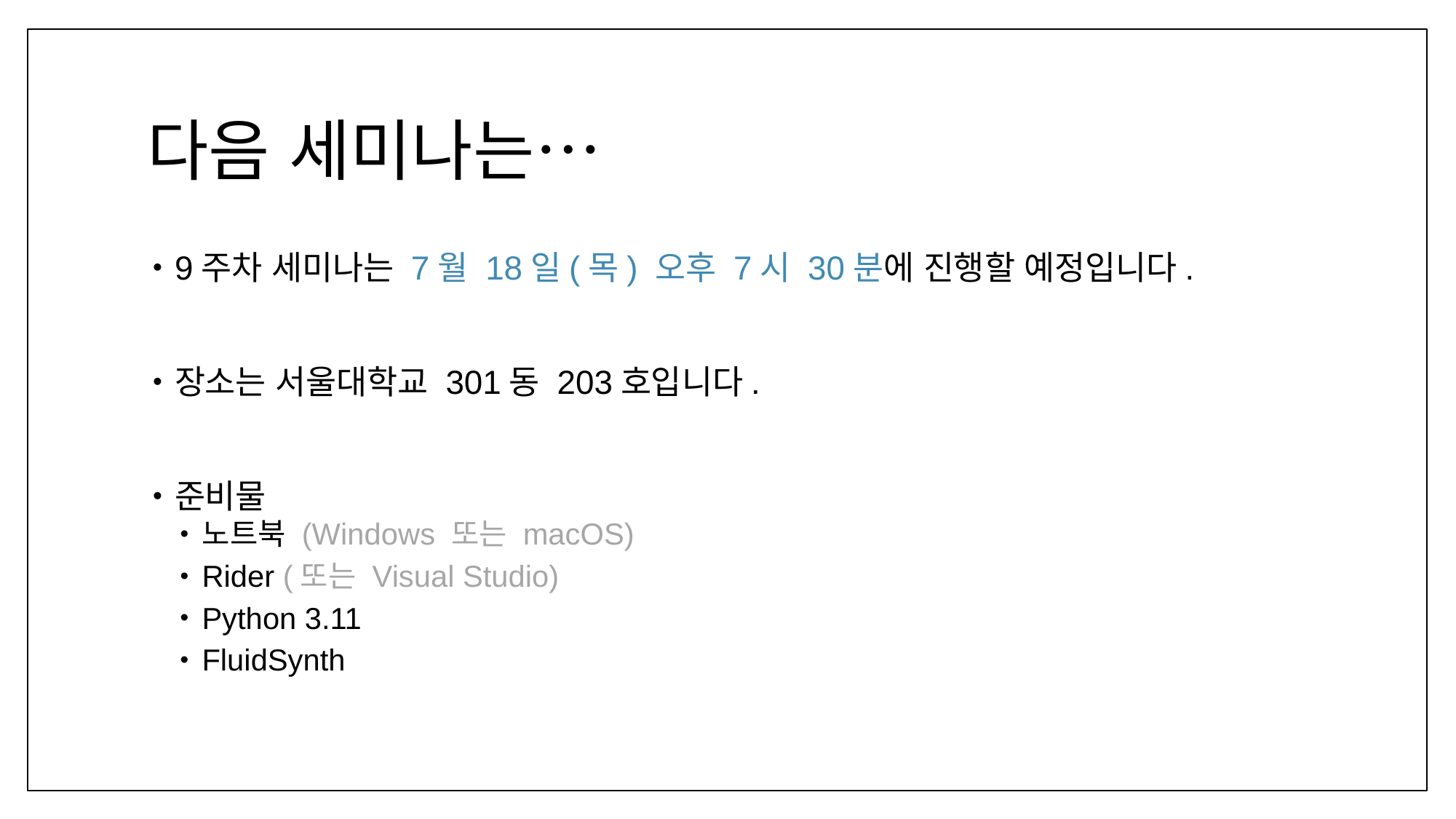

# 다음 세미나는…
9주차 세미나는 7월 18일(목) 오후 7시 30분에 진행할 예정입니다.

장소는 서울대학교 301동 203호입니다.

준비물
노트북 (Windows 또는 macOS)
Rider (또는 Visual Studio)
Python 3.11
FluidSynth